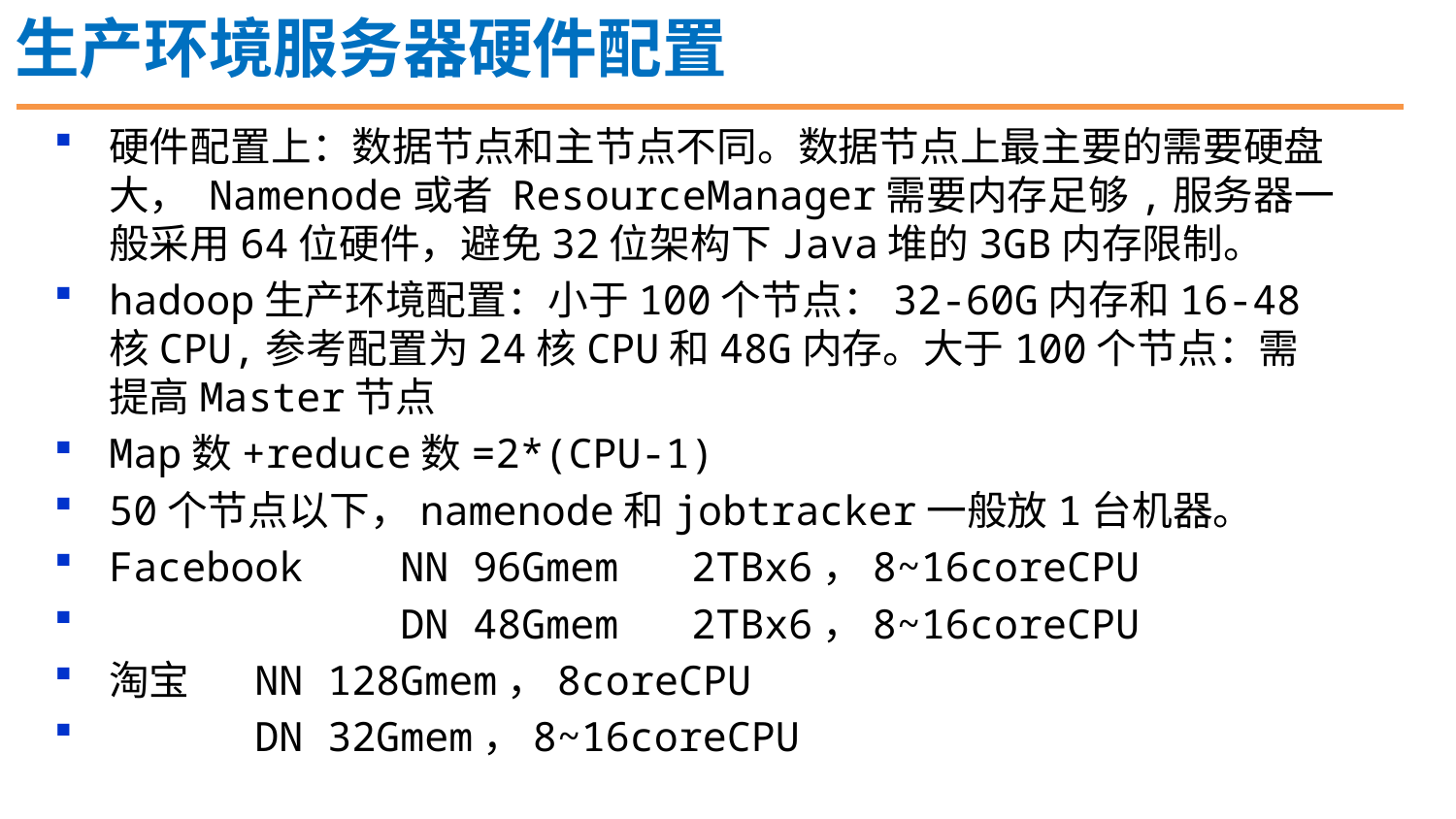

生产环境服务器硬件配置
硬件配置上：数据节点和主节点不同。数据节点上最主要的需要硬盘大， Namenode或者 ResourceManager需要内存足够,服务器一般采用64位硬件，避免32位架构下Java堆的3GB内存限制。
hadoop生产环境配置：小于100个节点：32-60G内存和16-48核CPU,参考配置为24核CPU和48G内存。大于100个节点：需提高Master节点
Map数+reduce数=2*(CPU-1)
50个节点以下，namenode和jobtracker一般放1台机器。
Facebook	NN 96Gmem	2TBx6，8~16coreCPU
		DN 48Gmem	2TBx6，8~16coreCPU
淘宝	NN 128Gmem，8coreCPU
	DN 32Gmem，8~16coreCPU